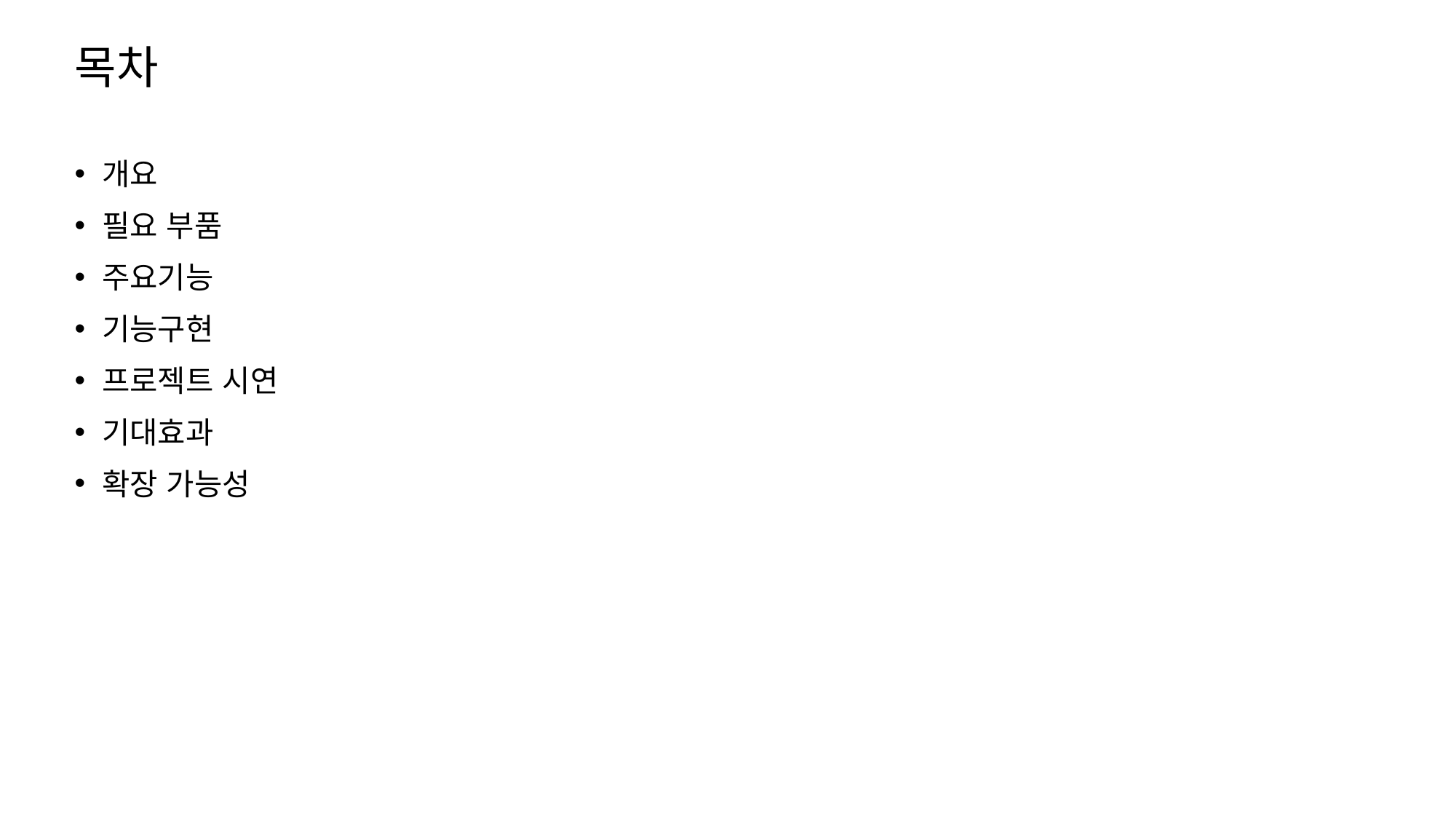

# 목차
개요
필요 부품
주요기능
기능구현
프로젝트 시연
기대효과
확장 가능성